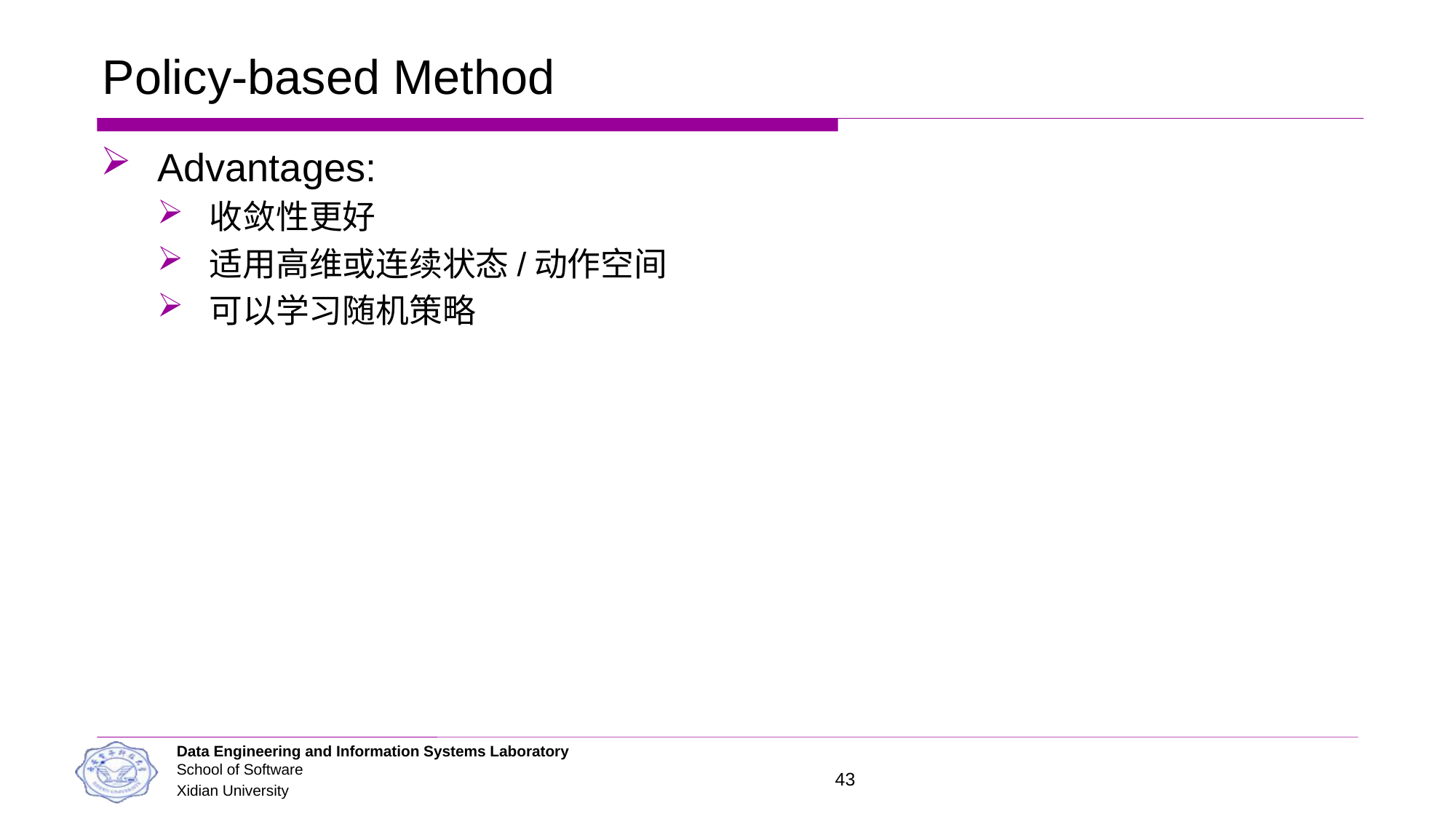

# Policy-based Method
Advantages:
收敛性更好
适用高维或连续状态/动作空间
可以学习随机策略

43